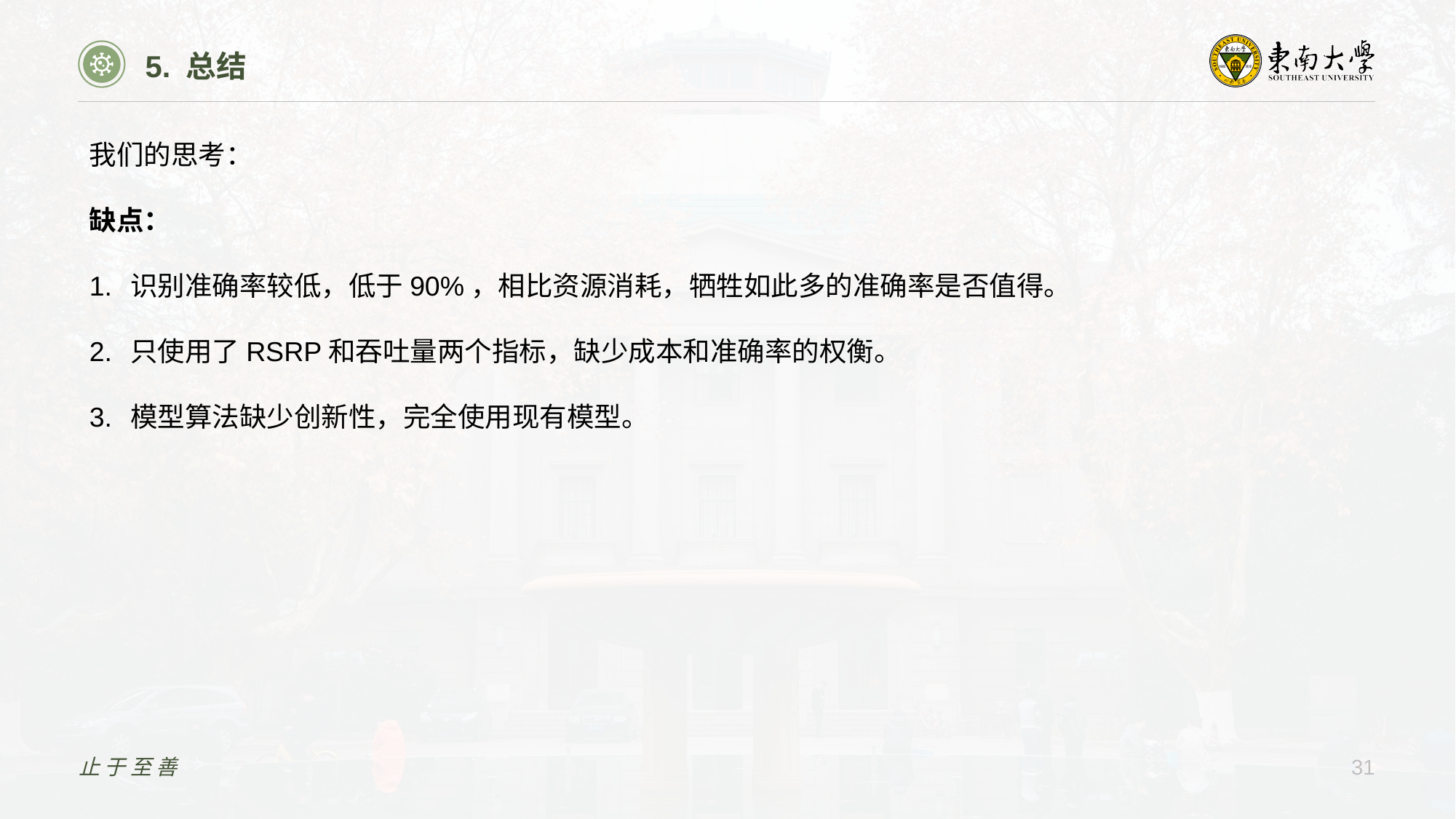

5. 总结
我们的思考：

缺点：

识别准确率较低，低于90%，相比资源消耗，牺牲如此多的准确率是否值得。

只使用了RSRP和吞吐量两个指标，缺少成本和准确率的权衡。

模型算法缺少创新性，完全使用现有模型。

止于至善
31